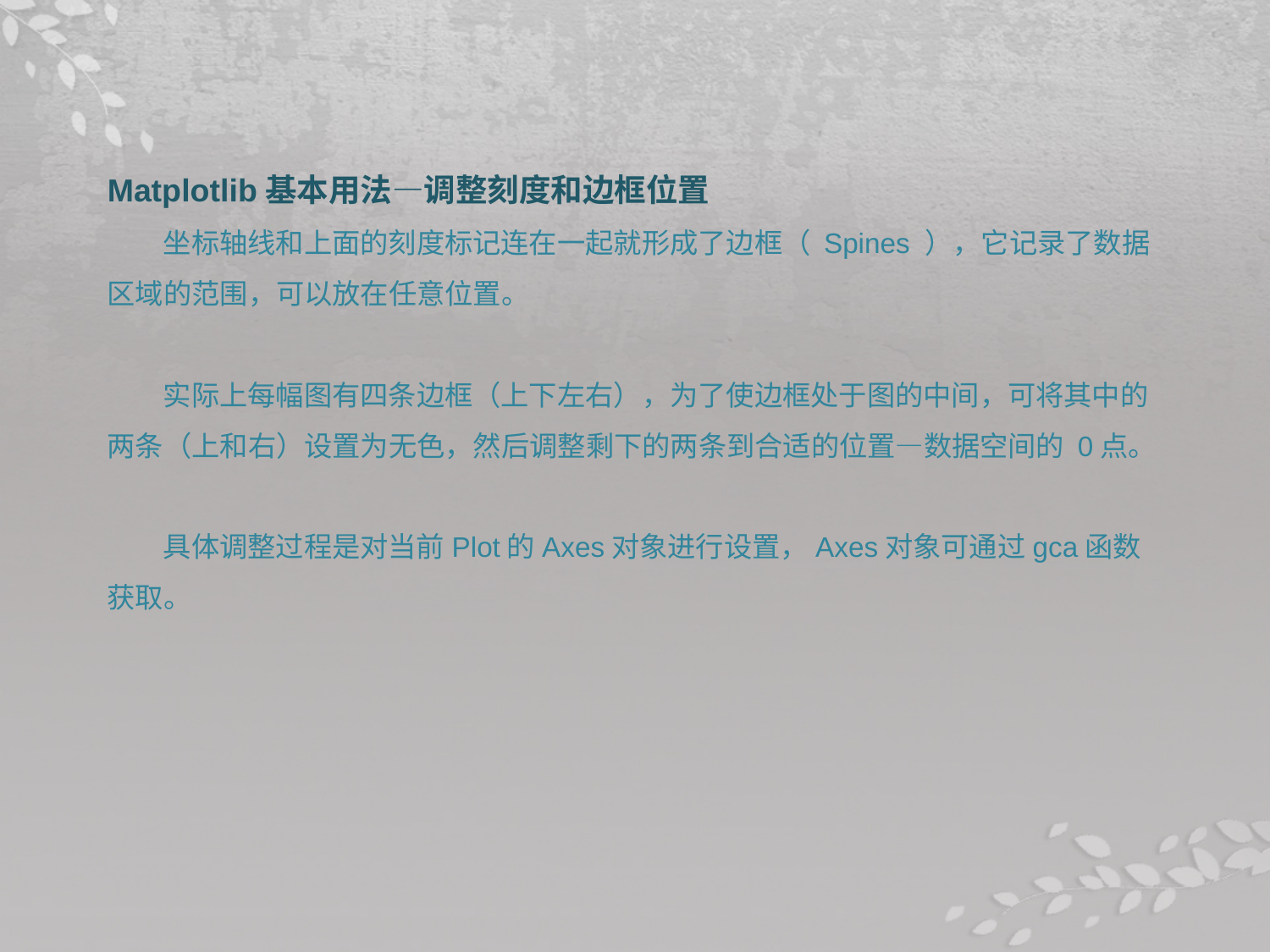

Matplotlib基本用法—调整刻度和边框位置
坐标轴线和上面的刻度标记连在一起就形成了边框（ Spines ），它记录了数据区域的范围，可以放在任意位置。

实际上每幅图有四条边框（上下左右），为了使边框处于图的中间，可将其中的两条（上和右）设置为无色，然后调整剩下的两条到合适的位置—数据空间的 0点。

具体调整过程是对当前Plot的Axes对象进行设置，Axes对象可通过gca函数获取。